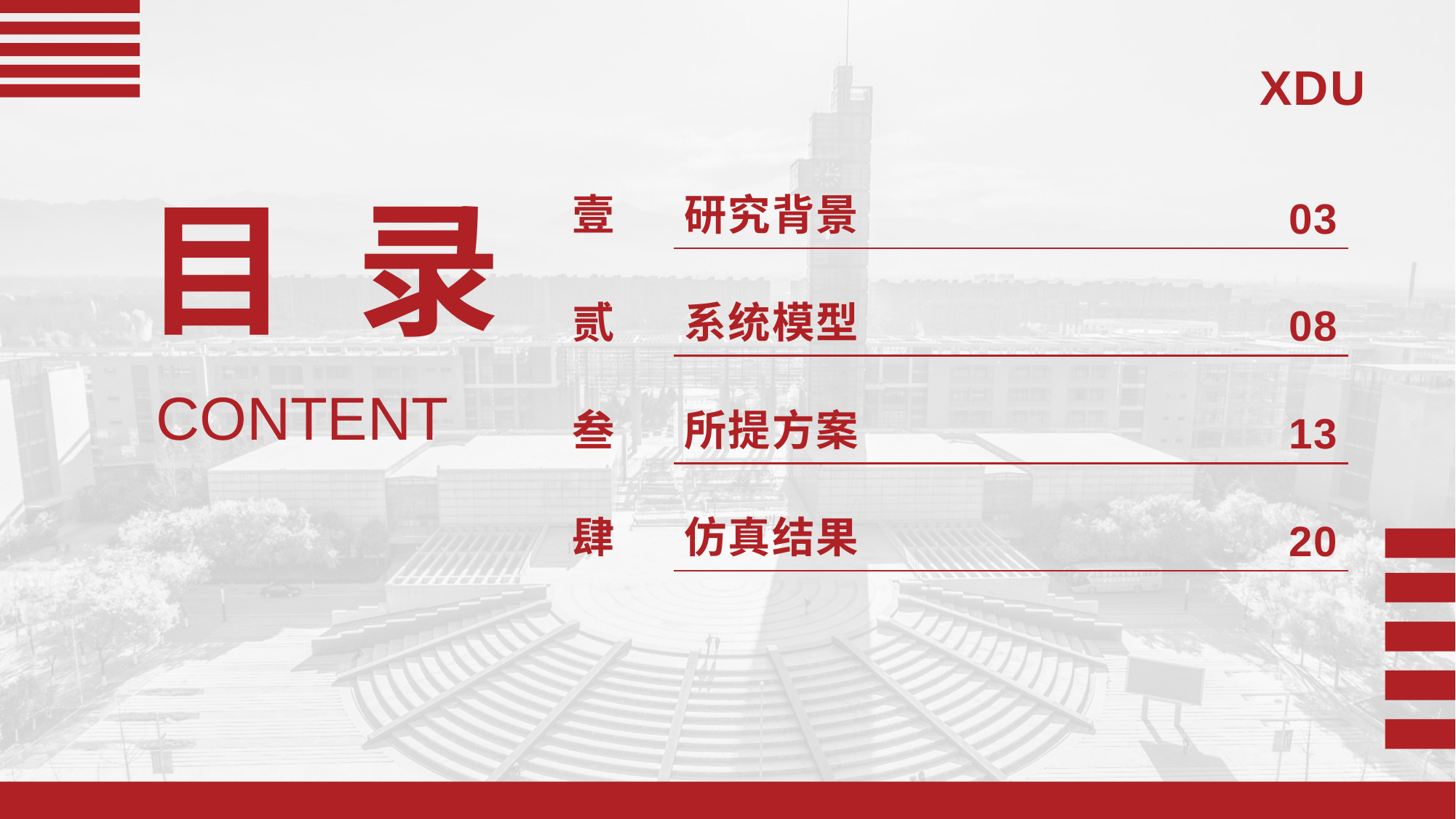

| 壹 | 研究背景 | 03 |
| --- | --- | --- |
| 贰 | 系统模型 | 08 |
| 叁 | 所提方案 | 13 |
| 肆 | 仿真结果 | 20 |
目  录
CONTENT